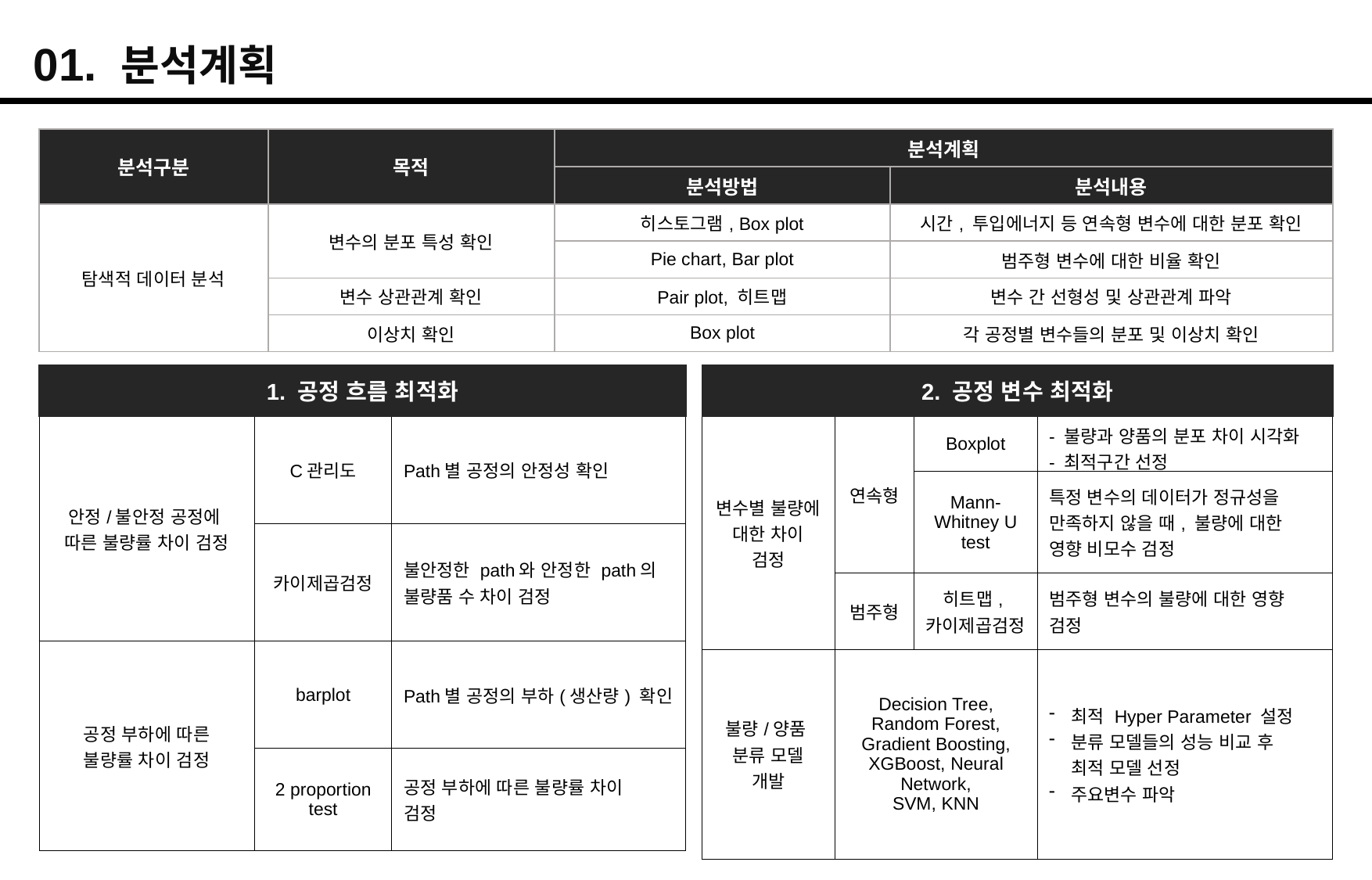

01. 분석계획
| 분석구분 | 목적 | 분석계획 |  |
| --- | --- | --- | --- |
|  |  | 분석방법 | 분석내용 |
| 탐색적 데이터 분석 | 변수의 분포 특성 확인 | 히스토그램, Box plot | 시간, 투입에너지 등 연속형 변수에 대한 분포 확인 |
|  |  | Pie chart, Bar plot | 범주형 변수에 대한 비율 확인 |
|  | 변수 상관관계 확인 | Pair plot, 히트맵 | 변수 간 선형성 및 상관관계 파악 |
|  | 이상치 확인 | Box plot | 각 공정별 변수들의 분포 및 이상치 확인 |
1. 공정 흐름 최적화
2. 공정 변수 최적화
| 안정/불안정 공정에 따른 불량률 차이 검정 | C관리도 | Path별 공정의 안정성 확인 |
| --- | --- | --- |
|  | 카이제곱검정 | 불안정한 path와 안정한 path의 불량품 수 차이 검정 |
| 공정 부하에 따른 불량률 차이 검정 | barplot | Path별 공정의 부하(생산량) 확인 |
|  | 2 proportion test | 공정 부하에 따른 불량률 차이 검정 |
| 변수별 불량에 대한 차이 검정 | 연속형 | Boxplot | - 불량과 양품의 분포 차이 시각화 - 최적구간 선정 |
| --- | --- | --- | --- |
|  | 연속형 | Mann-Whitney U test | 특정 변수의 데이터가 정규성을 만족하지 않을 때, 불량에 대한 영향 비모수 검정 |
|  | 범주형 | 히트맵, 카이제곱검정 | 범주형 변수의 불량에 대한 영향 검정 |
| 불량/양품 분류 모델 개발 | Decision Tree, Random Forest, Gradient Boosting, XGBoost, Neural Network, SVM, KNN | Decision Tree | 최적 Hyper Parameter 설정 분류 모델들의 성능 비교 후 최적 모델 선정 주요변수 파악 |